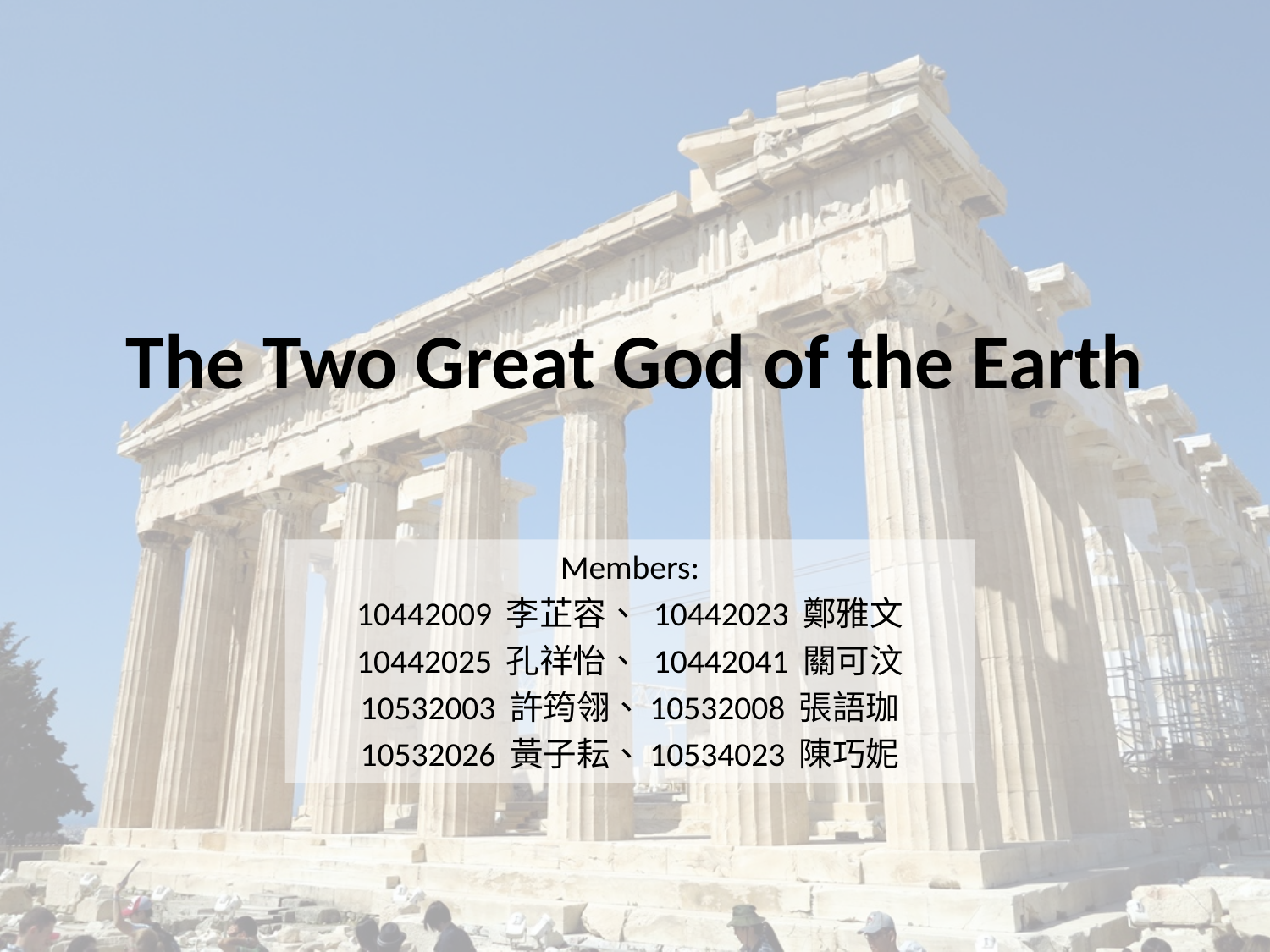

# The Two Great God of the Earth
Members:
10442009 李芷容、 10442023 鄭雅文
10442025 孔祥怡、 10442041 關可汶
10532003 許筠翎、10532008 張語珈
10532026 黃子耘、10534023 陳巧妮